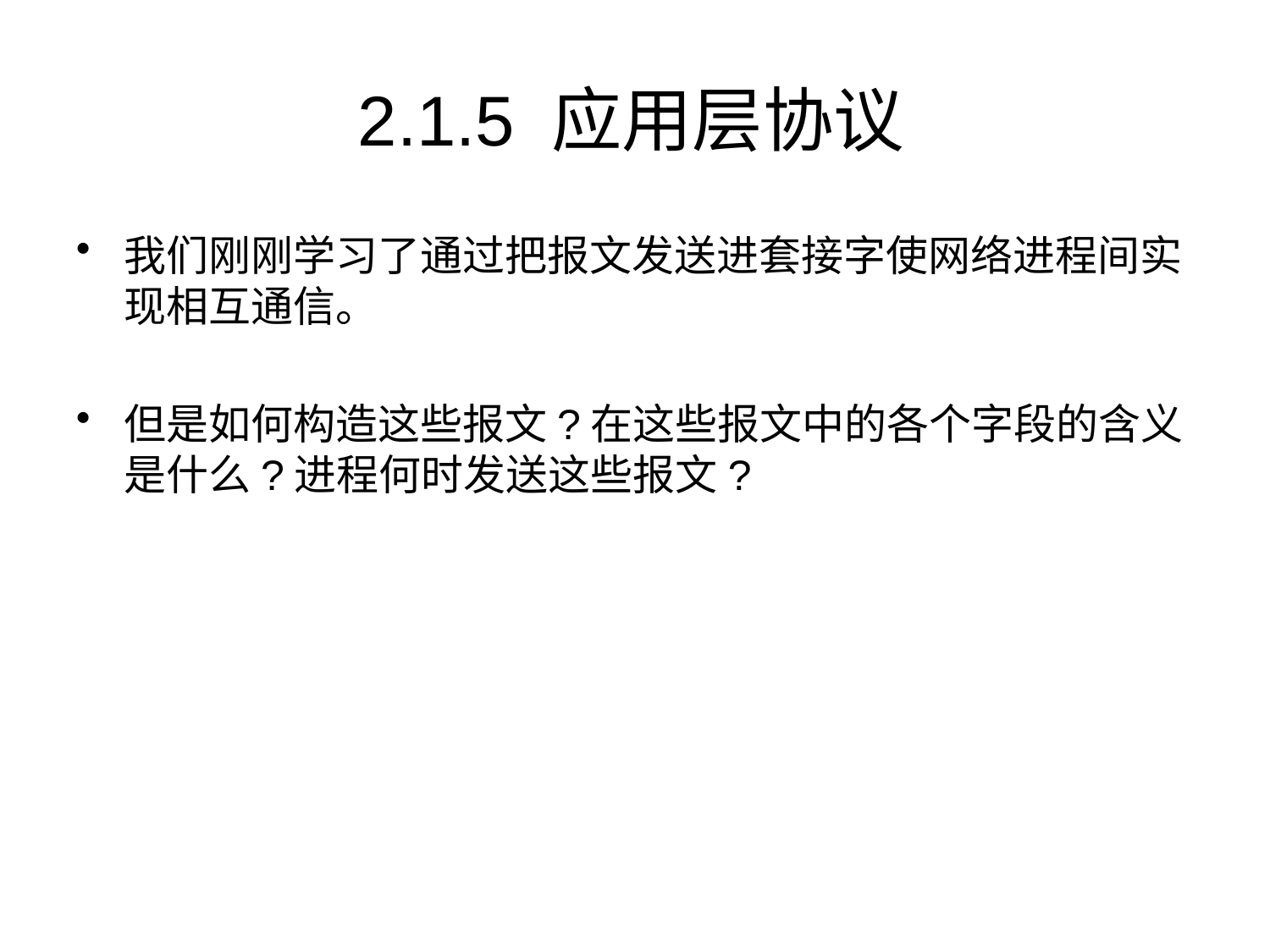

# 2.1.5 应用层协议
我们刚刚学习了通过把报文发送进套接字使网络进程间实现相互通信。

但是如何构造这些报文?在这些报文中的各个字段的含义是什么?进程何时发送这些报文?